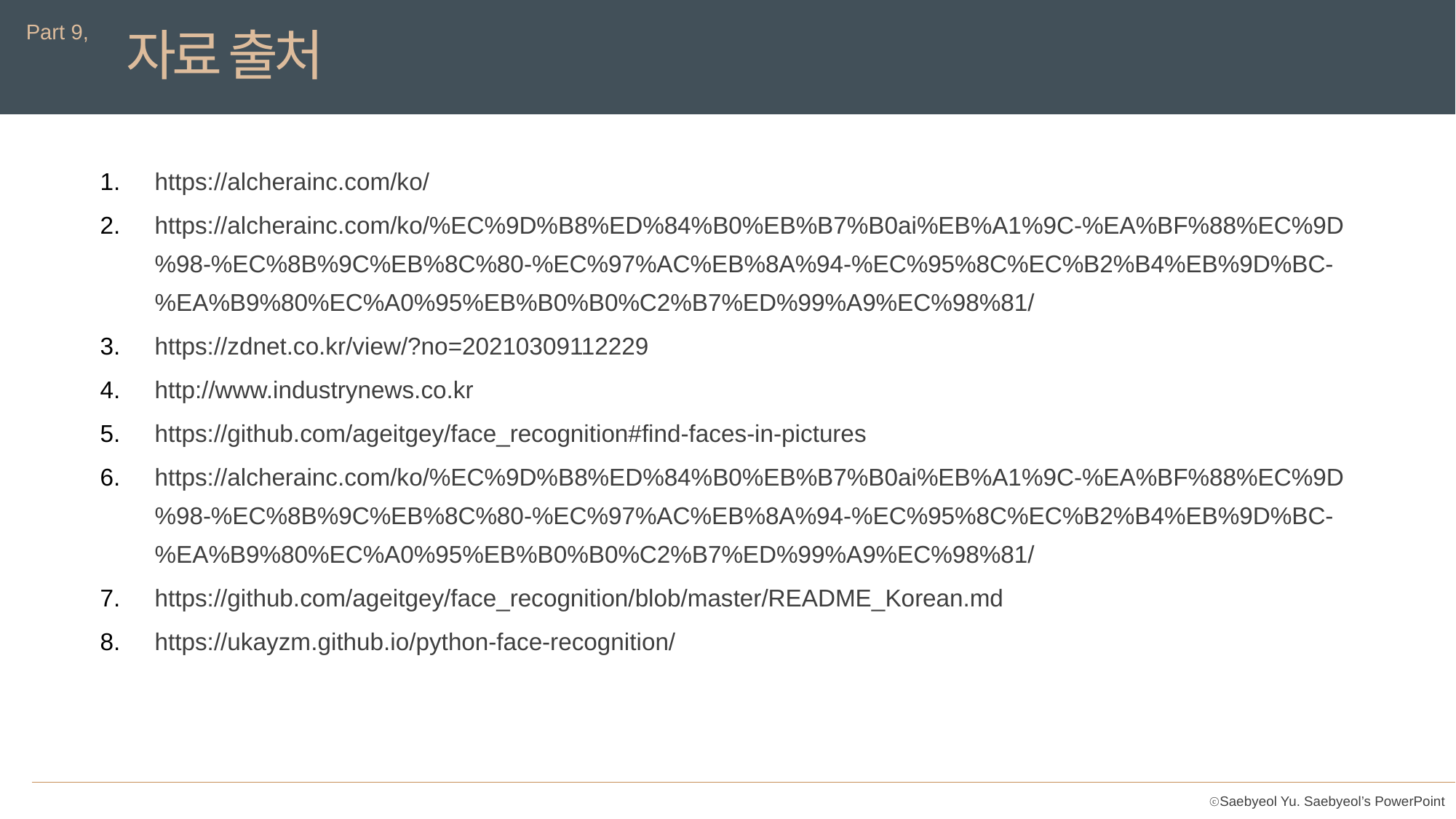

Part 9,
자료 출처
https://alcherainc.com/ko/
https://alcherainc.com/ko/%EC%9D%B8%ED%84%B0%EB%B7%B0ai%EB%A1%9C-%EA%BF%88%EC%9D%98-%EC%8B%9C%EB%8C%80-%EC%97%AC%EB%8A%94-%EC%95%8C%EC%B2%B4%EB%9D%BC-%EA%B9%80%EC%A0%95%EB%B0%B0%C2%B7%ED%99%A9%EC%98%81/
https://zdnet.co.kr/view/?no=20210309112229
http://www.industrynews.co.kr
https://github.com/ageitgey/face_recognition#find-faces-in-pictures
https://alcherainc.com/ko/%EC%9D%B8%ED%84%B0%EB%B7%B0ai%EB%A1%9C-%EA%BF%88%EC%9D%98-%EC%8B%9C%EB%8C%80-%EC%97%AC%EB%8A%94-%EC%95%8C%EC%B2%B4%EB%9D%BC-%EA%B9%80%EC%A0%95%EB%B0%B0%C2%B7%ED%99%A9%EC%98%81/
https://github.com/ageitgey/face_recognition/blob/master/README_Korean.md
https://ukayzm.github.io/python-face-recognition/